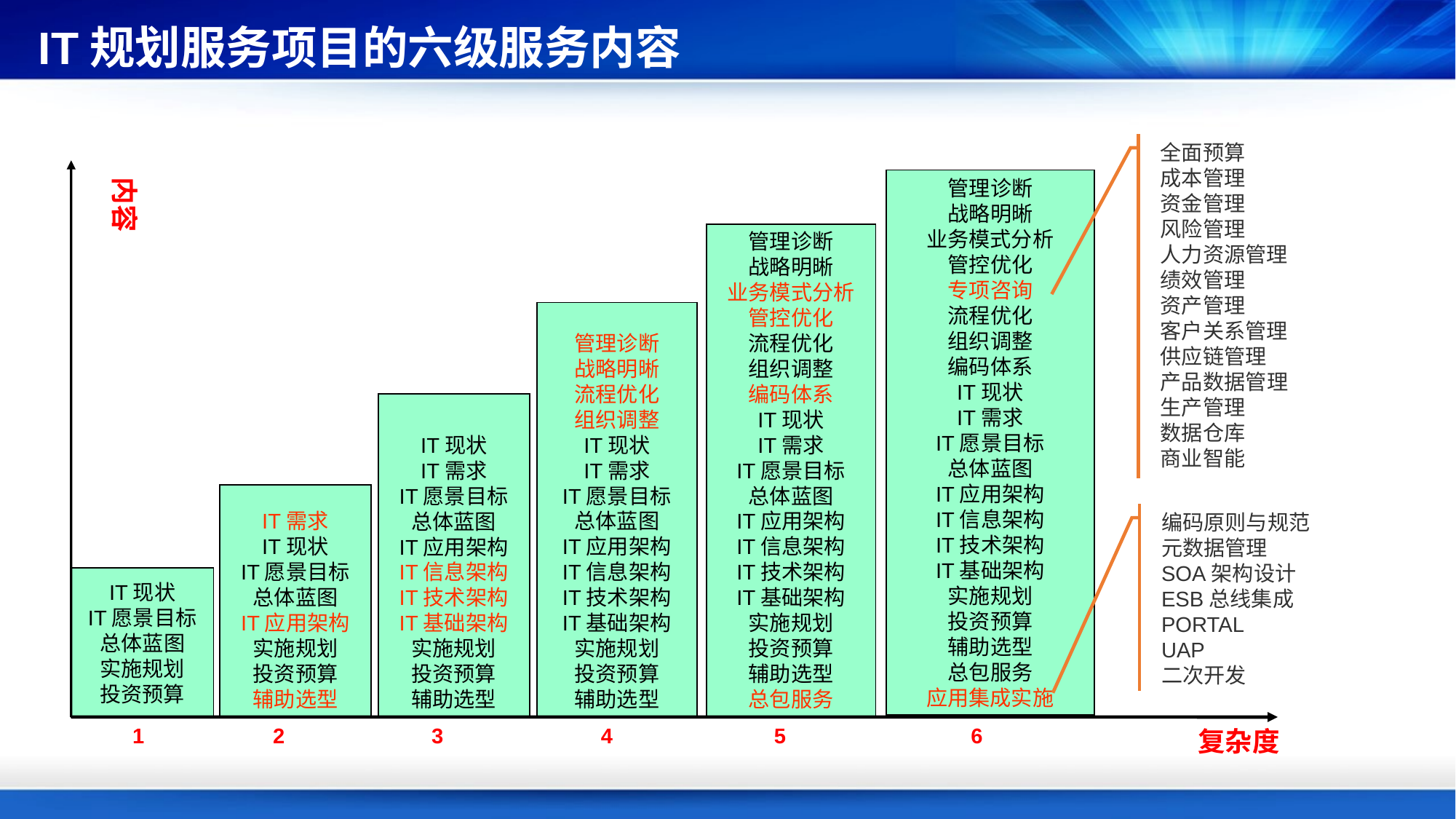

IT规划服务项目的六级服务内容
全面预算
成本管理
资金管理
风险管理
人力资源管理
绩效管理
资产管理
客户关系管理
供应链管理
产品数据管理
生产管理
数据仓库
商业智能

管理诊断
战略明晰
业务模式分析
管控优化
专项咨询
流程优化
组织调整
编码体系
IT现状
IT需求
IT愿景目标
总体蓝图
IT应用架构
IT信息架构
IT技术架构
IT基础架构
实施规划
投资预算
辅助选型
总包服务
应用集成实施
内容
管理诊断
战略明晰
业务模式分析
管控优化
流程优化
组织调整
编码体系
IT现状
IT需求
IT愿景目标
总体蓝图
IT应用架构
IT信息架构
IT技术架构
IT基础架构
实施规划
投资预算
辅助选型
总包服务
管理诊断
战略明晰
流程优化
组织调整
IT现状
IT需求
IT愿景目标
总体蓝图
IT应用架构
IT信息架构
IT技术架构
IT基础架构
实施规划
投资预算
辅助选型
IT现状
IT需求
IT愿景目标
总体蓝图
IT应用架构
IT信息架构
IT技术架构
IT基础架构
实施规划
投资预算
辅助选型
IT需求
IT现状
IT愿景目标
总体蓝图
IT应用架构
实施规划
投资预算
辅助选型
编码原则与规范
元数据管理
SOA架构设计
ESB总线集成
PORTAL
UAP
二次开发
IT现状
IT愿景目标
总体蓝图
实施规划
投资预算

1
2
3
4
5
6
复杂度